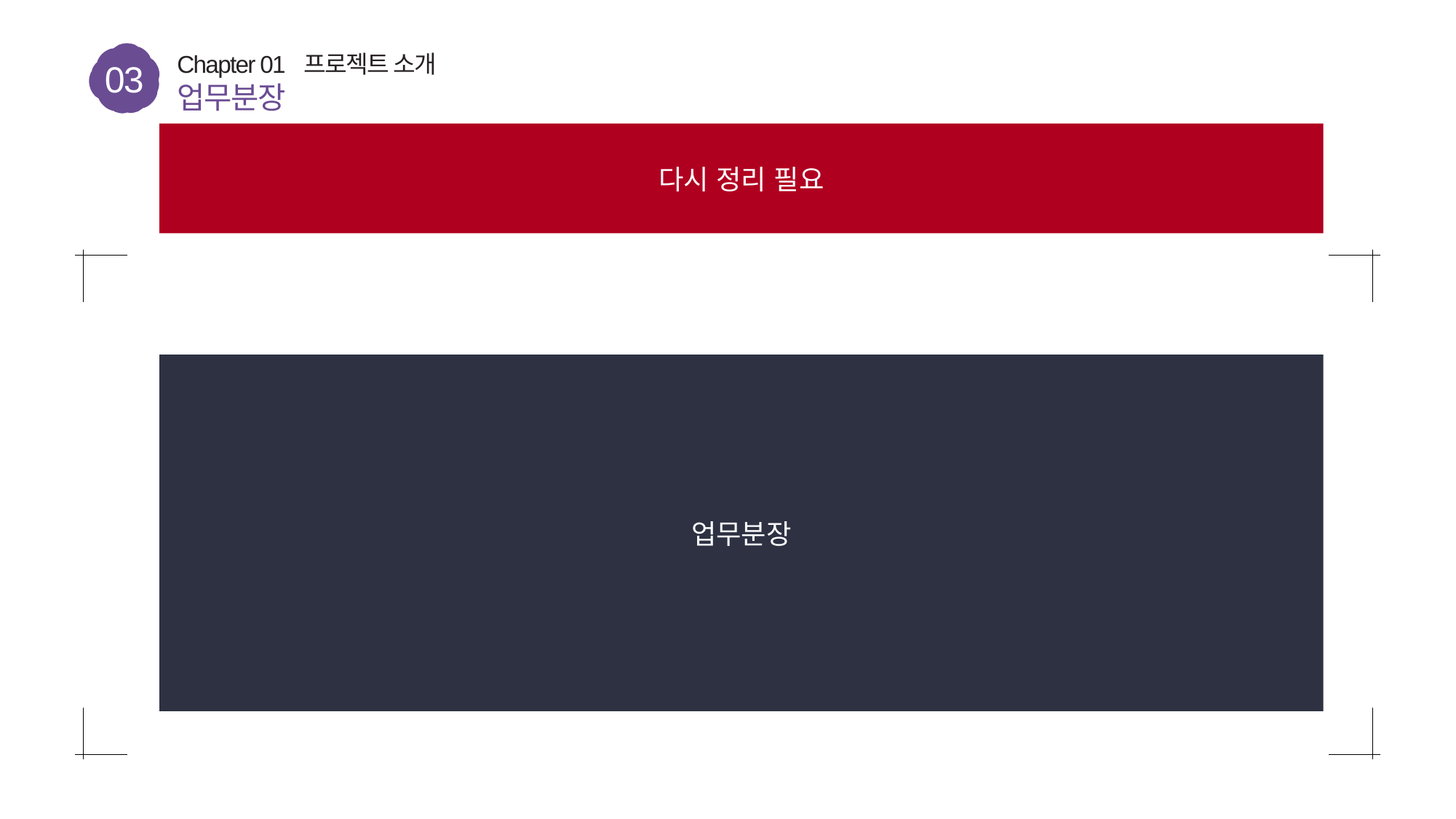

03
Chapter 01  프로젝트 소개
업무분장
다시 정리 필요
운전자라면 누구나 겪는 Pain Point
넘쳐나는 보험 상품 과  복잡한 약관 에 지친 소비자들의  정보 과부하 시대!

업무분장